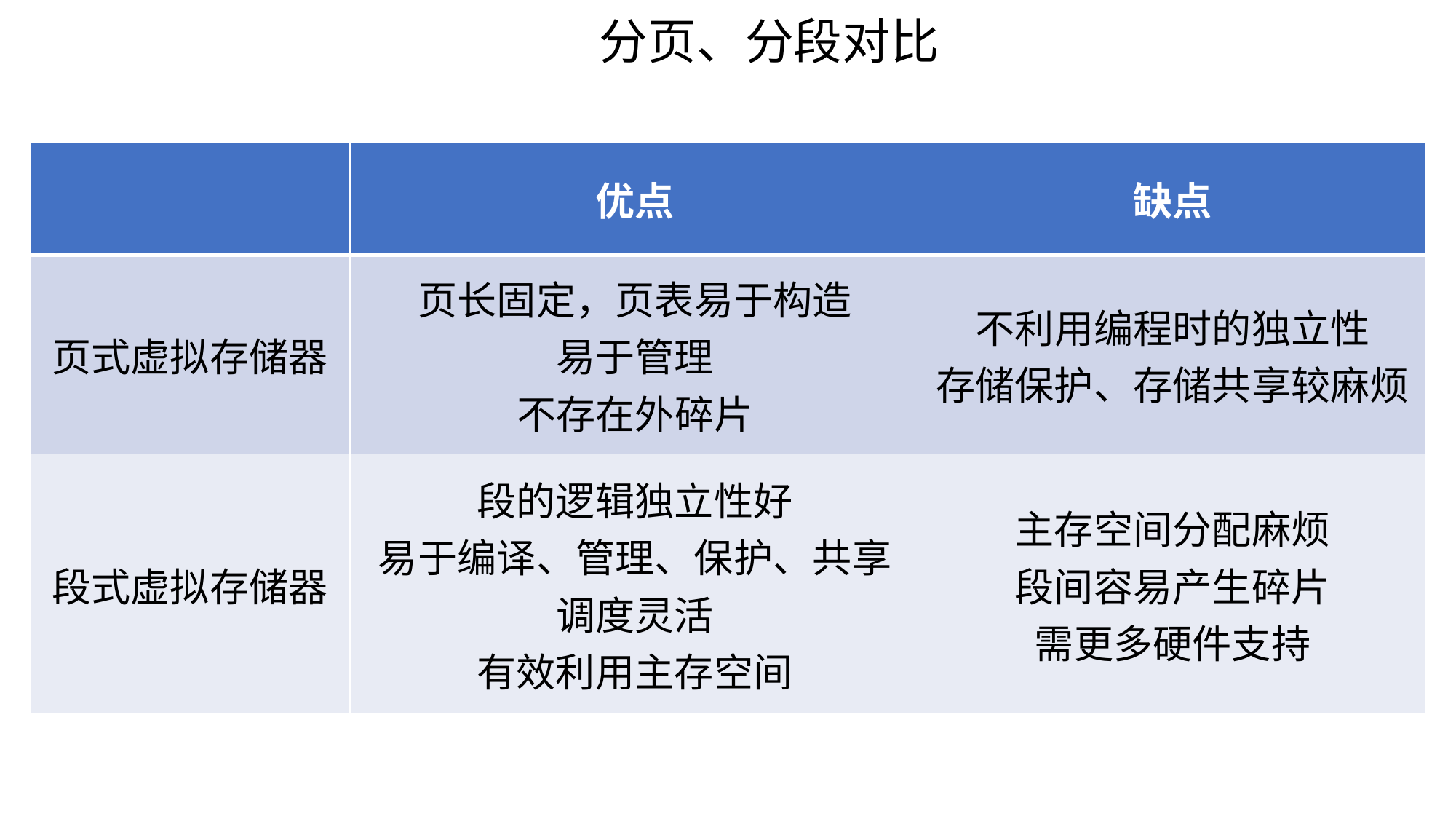

分页、分段对比
|  | 优点 | 缺点 |
| --- | --- | --- |
| 页式虚拟存储器 | 页长固定，页表易于构造 易于管理 不存在外碎片 | 不利用编程时的独立性 存储保护、存储共享较麻烦 |
| 段式虚拟存储器 | 段的逻辑独立性好 易于编译、管理、保护、共享 调度灵活 有效利用主存空间 | 主存空间分配麻烦 段间容易产生碎片 需更多硬件支持 |